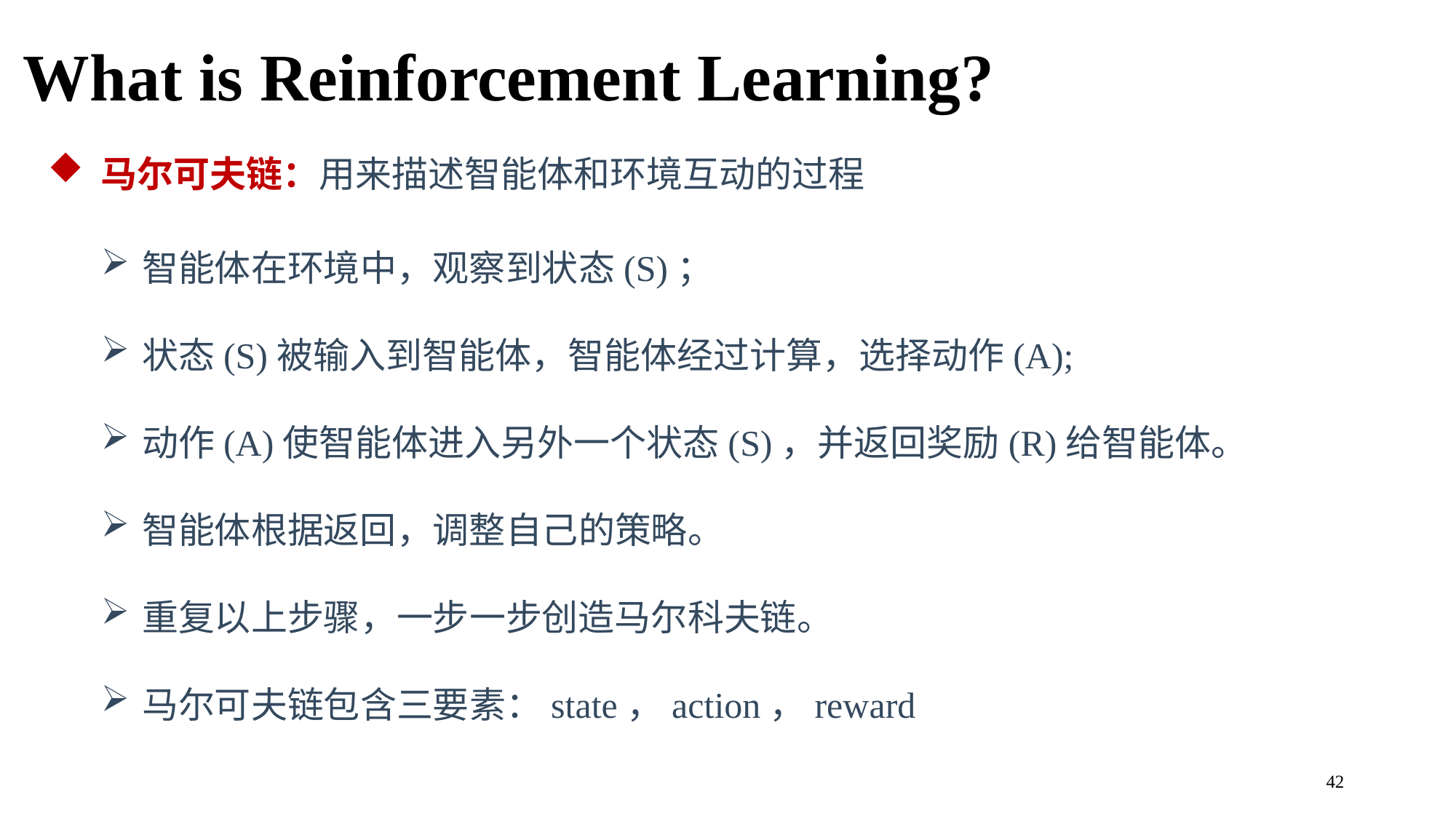

What is Reinforcement Learning?

 马尔可夫链：用来描述智能体和环境互动的过程
智能体在环境中，观察到状态(S)；
状态(S)被输入到智能体，智能体经过计算，选择动作(A);
动作(A)使智能体进入另外一个状态(S)，并返回奖励(R)给智能体。
智能体根据返回，调整自己的策略。
重复以上步骤，一步一步创造马尔科夫链。
马尔可夫链包含三要素：state，action，reward
42